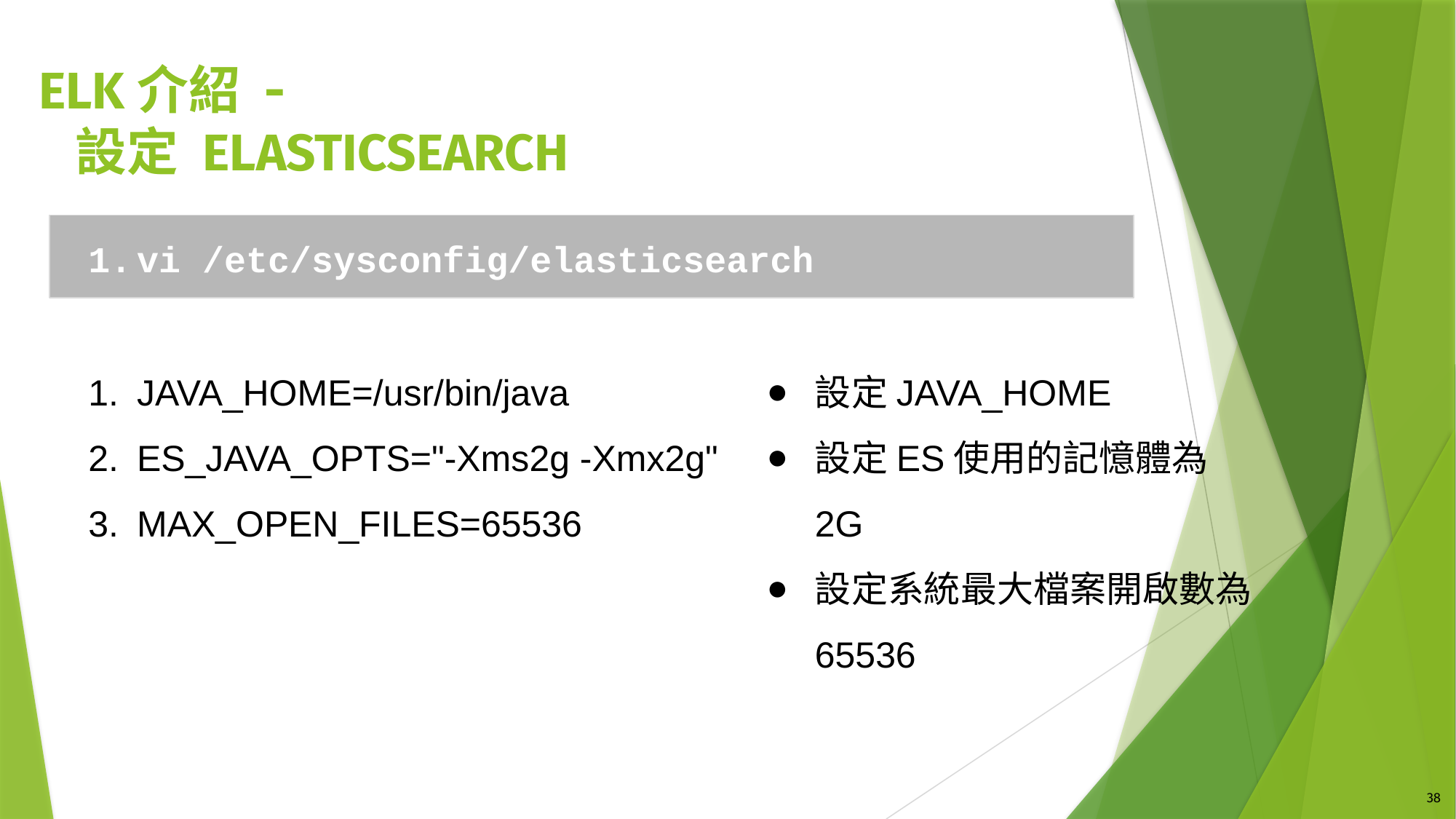

# ELK介紹 - 設定 Elasticsearch
vi /etc/sysconfig/elasticsearch

JAVA_HOME=/usr/bin/java
ES_JAVA_OPTS="-Xms2g -Xmx2g"
MAX_OPEN_FILES=65536
設定JAVA_HOME
設定ES使用的記憶體為2G
設定系統最大檔案開啟數為65536
38